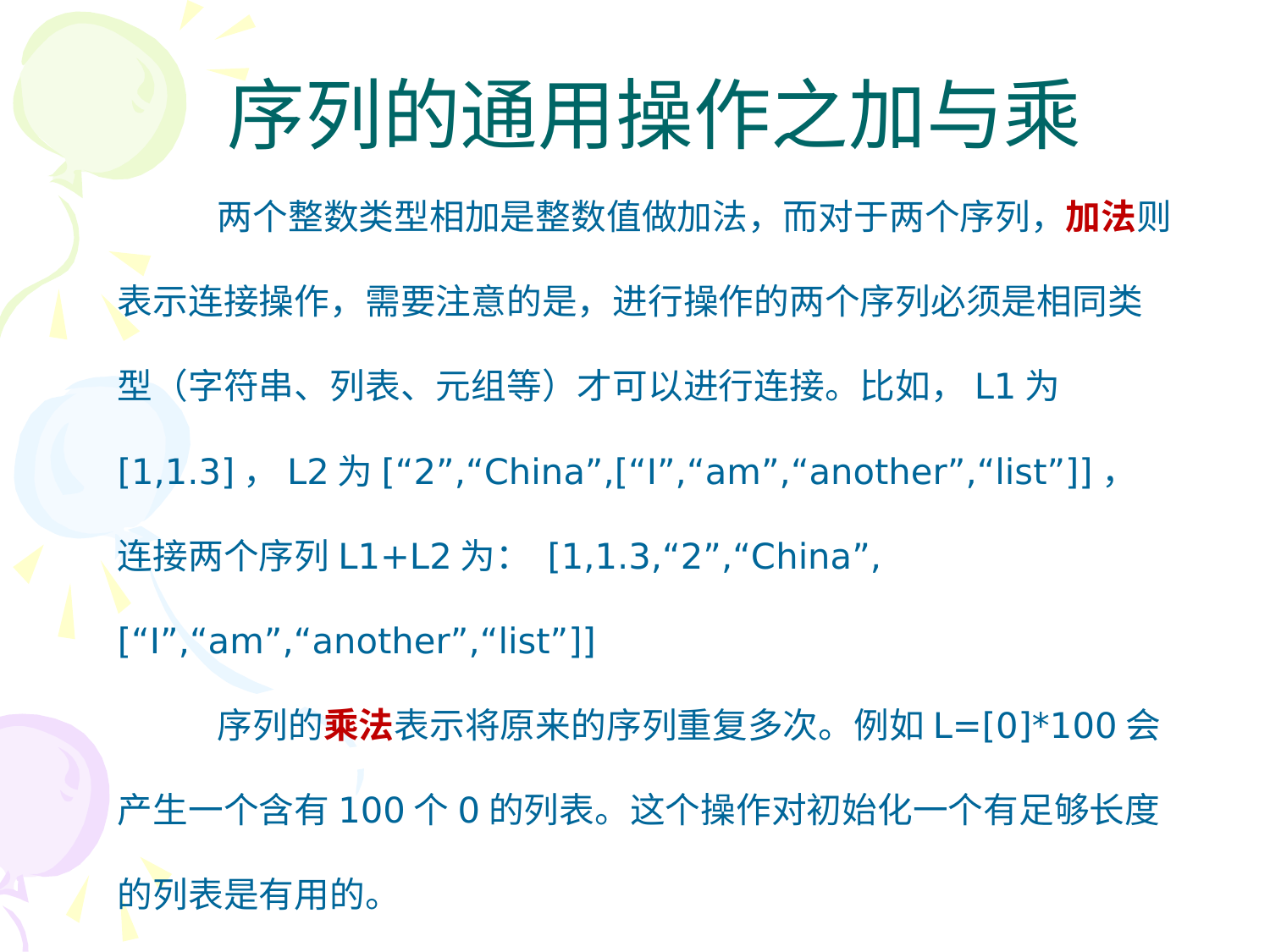

# 序列的通用操作之加与乘
两个整数类型相加是整数值做加法，而对于两个序列，加法则表示连接操作，需要注意的是，进行操作的两个序列必须是相同类型（字符串、列表、元组等）才可以进行连接。比如，L1为[1,1.3]，L2为[“2”,“China”,[“I”,“am”,“another”,“list”]]，连接两个序列L1+L2为： [1,1.3,“2”,“China”,[“I”,“am”,“another”,“list”]]
序列的乘法表示将原来的序列重复多次。例如L=[0]*100会产生一个含有100个0的列表。这个操作对初始化一个有足够长度的列表是有用的。